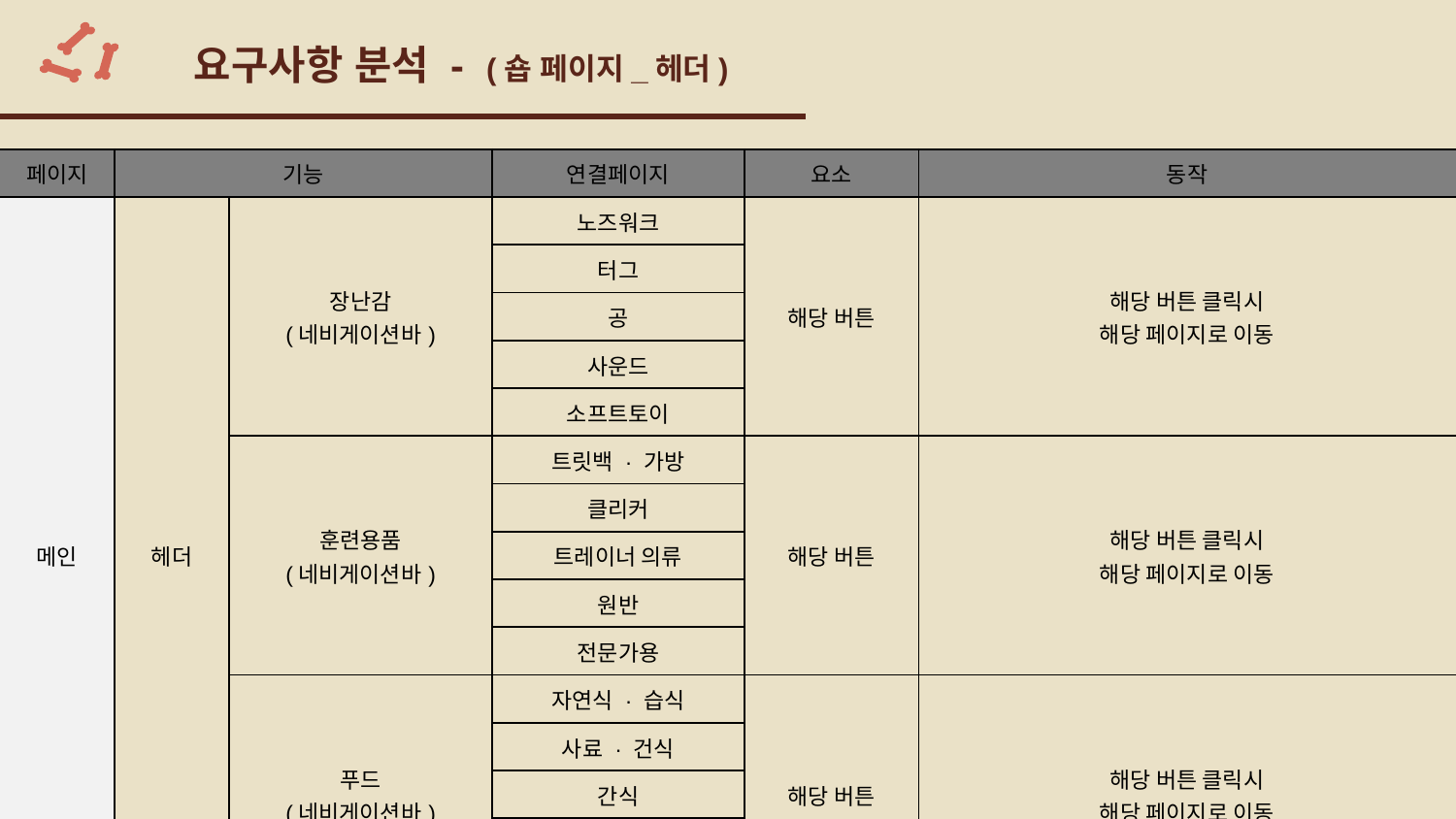

# 요구사항 분석 -  (숍 페이지_헤더)

| 페이지 | 기능 |  | 연결페이지 | 요소 | 동작 |
| --- | --- | --- | --- | --- | --- |
| 메인 | 헤더 | 장난감 (네비게이션바) | 노즈워크 | 해당 버튼 | 해당 버튼 클릭시 해당 페이지로 이동 |
|  |  |  | 터그 |  |  |
|  |  |  | 공 |  |  |
|  |  |  | 사운드 |  |  |
|  |  |  | 소프트토이 |  |  |
|  |  | 훈련용품 (네비게이션바) | 트릿백 · 가방 | 해당 버튼 | 해당 버튼 클릭시 해당 페이지로 이동 |
|  |  |  | 클리커 |  |  |
|  |  |  | 트레이너 의류 |  |  |
|  |  |  | 원반 |  |  |
|  |  |  | 전문가용 |  |  |
|  |  | 푸드 (네비게이션바) | 자연식 · 습식 | 해당 버튼 | 해당 버튼 클릭시 해당 페이지로 이동 |
|  |  |  | 사료 · 건식 |  |  |
|  |  |  | 간식 |  |  |
|  |  |  | 파우더 |  |  |
|  |  |  | 영양제 |  |  |